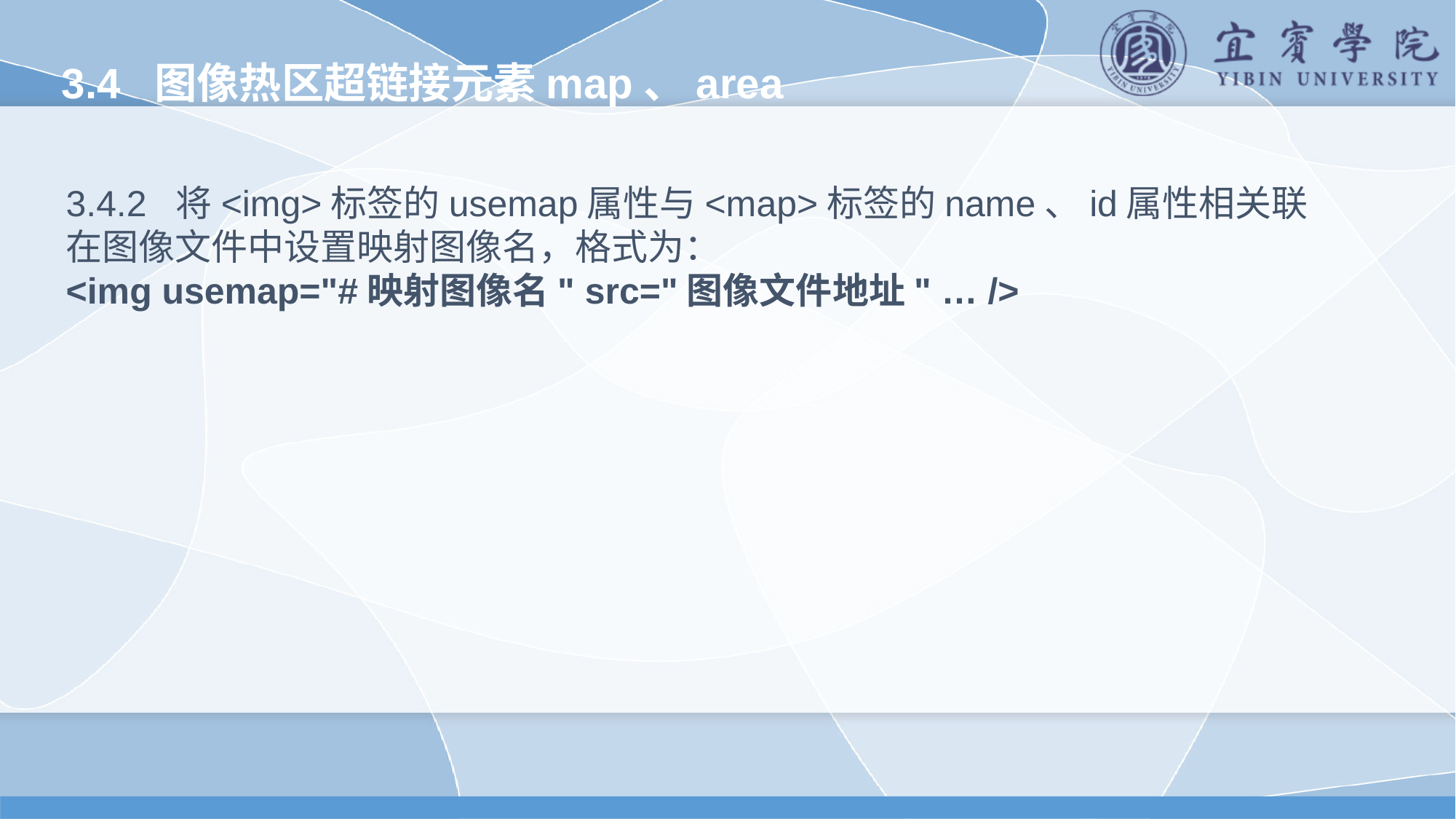

3.4  图像热区超链接元素map、area

3.4.2  将<img>标签的usemap属性与<map>标签的name、id属性相关联
在图像文件中设置映射图像名，格式为：
<img usemap="#映射图像名" src="图像文件地址" … />